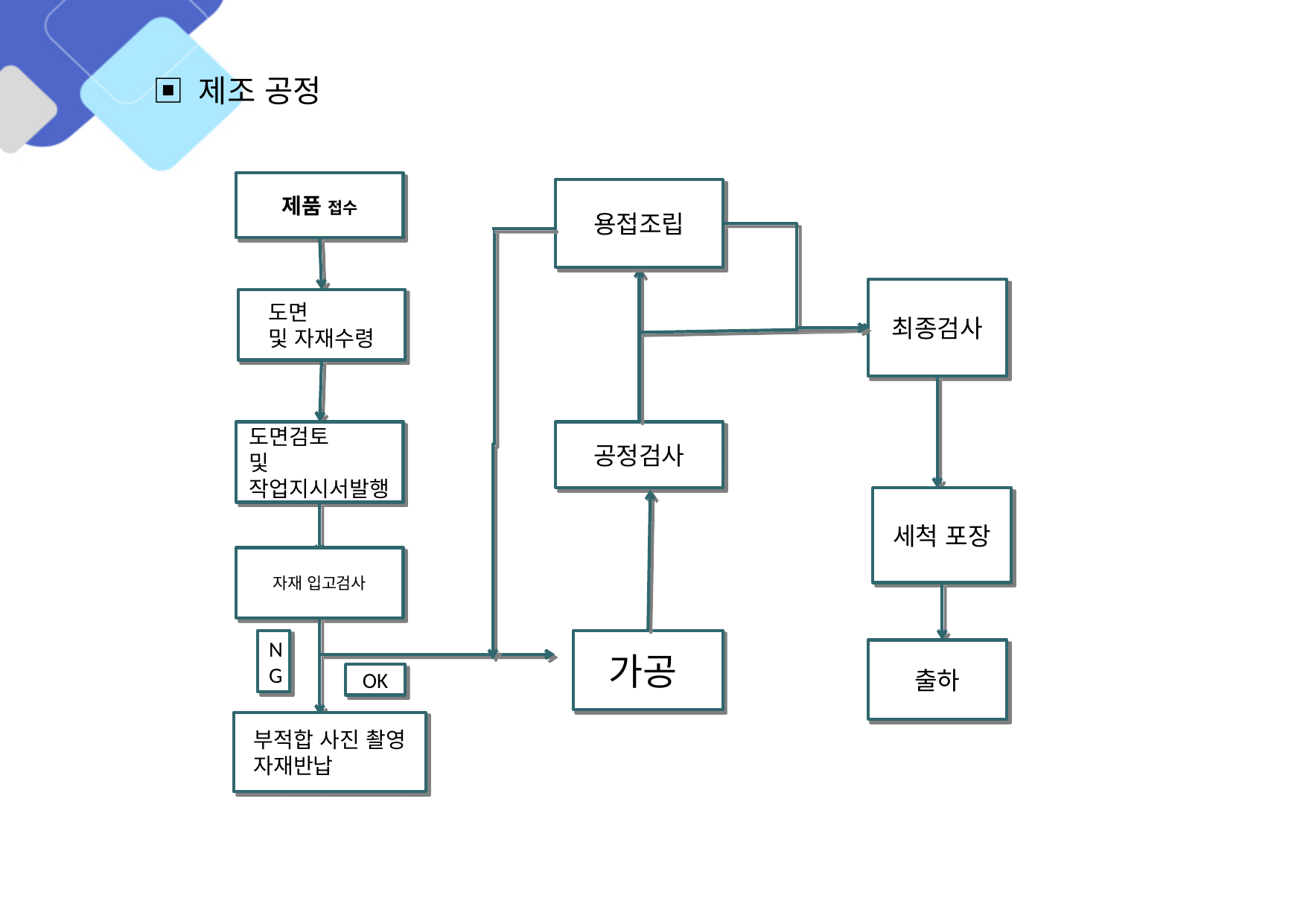

▣ 제조 공정
제품 접수
용접조립
최종검사
도면
및 자재수령
도면검토
및 작업지시서발행
공정검사
세척 포장
자재 입고검사
NG
가공
출하
OK
부적합 사진 촬영 자재반납